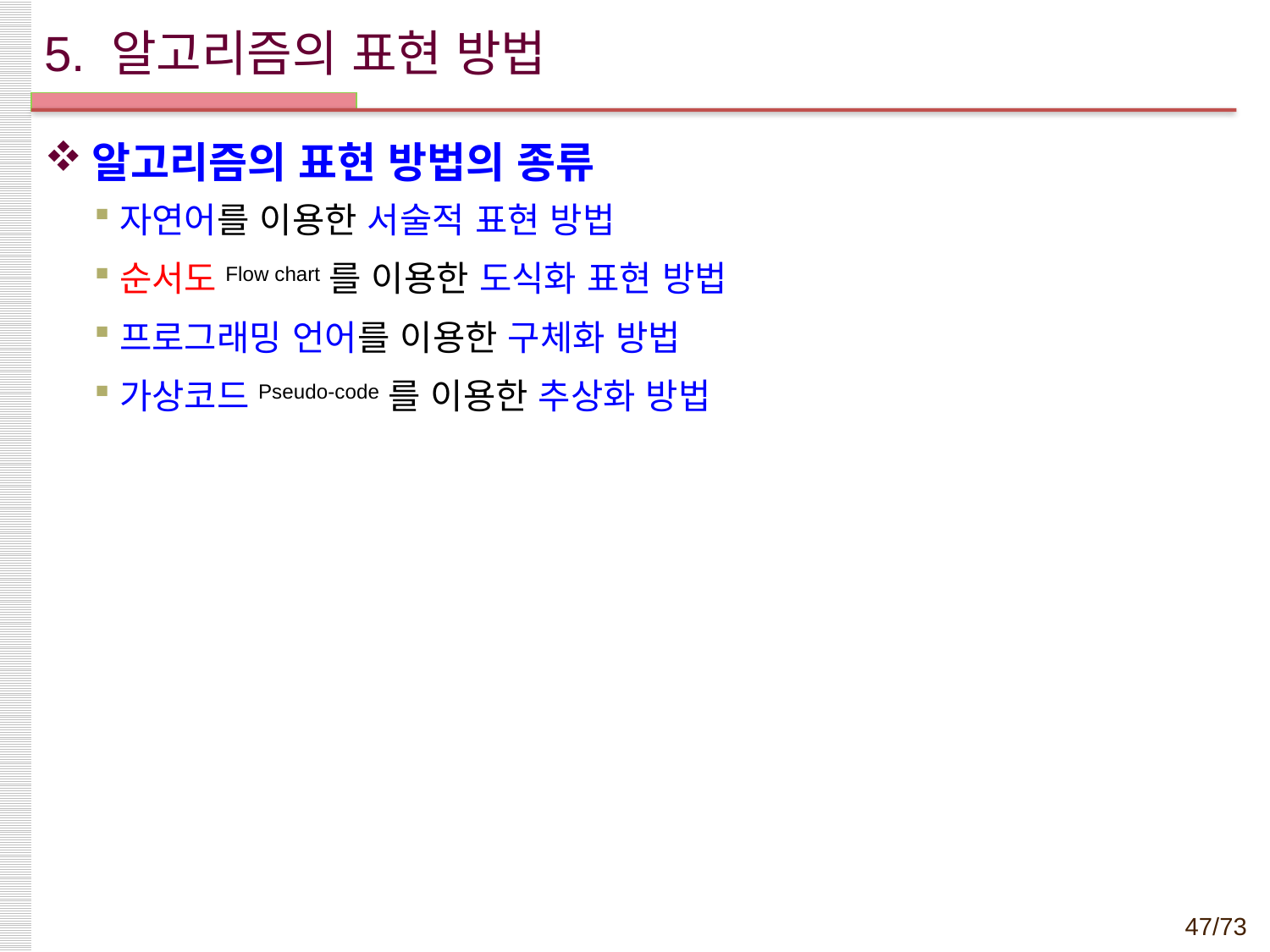

# 5. 알고리즘의 표현 방법
알고리즘의 표현 방법의 종류
자연어를 이용한 서술적 표현 방법
순서도Flow chart를 이용한 도식화 표현 방법
프로그래밍 언어를 이용한 구체화 방법
가상코드Pseudo-code를 이용한 추상화 방법